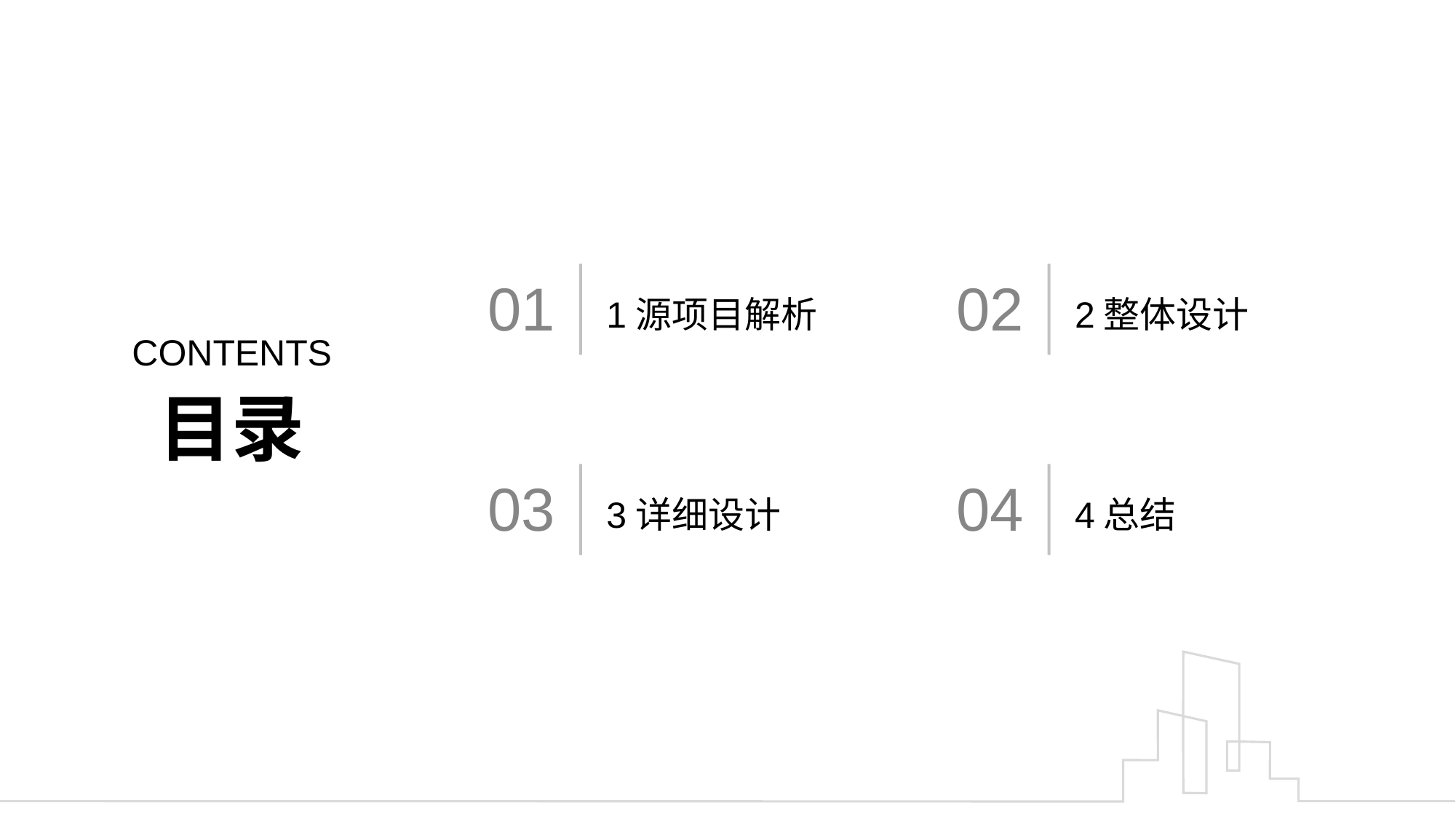

1源项目解析
2整体设计

01
02
CONTENTS
目录
3详细设计
4总结

03
04